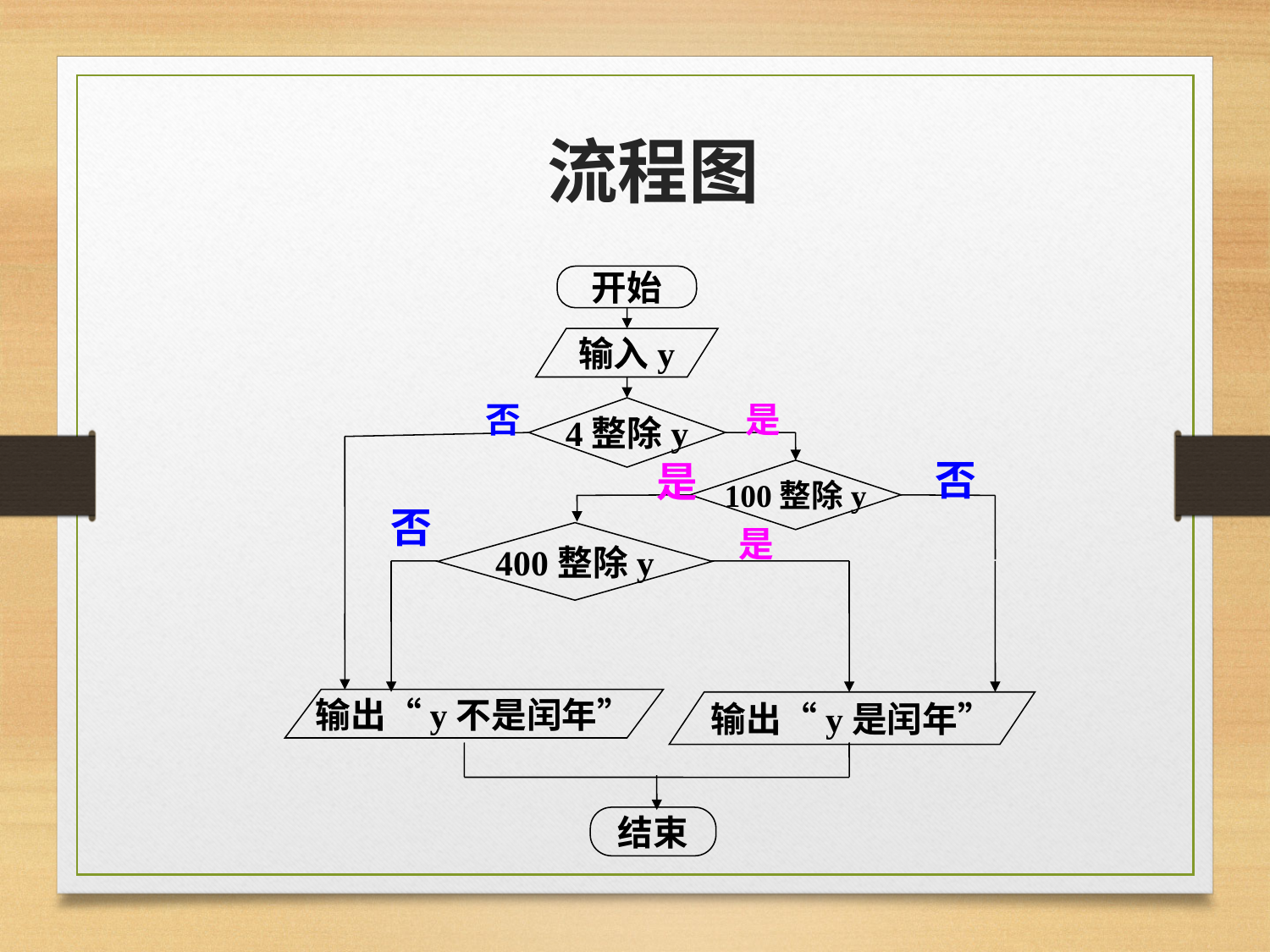

流程图
开始

输入y

否
是
4整除y

否
是
100整除y

否

是
400整除y

输出“y不是闰年”
输出“y是闰年”

结束